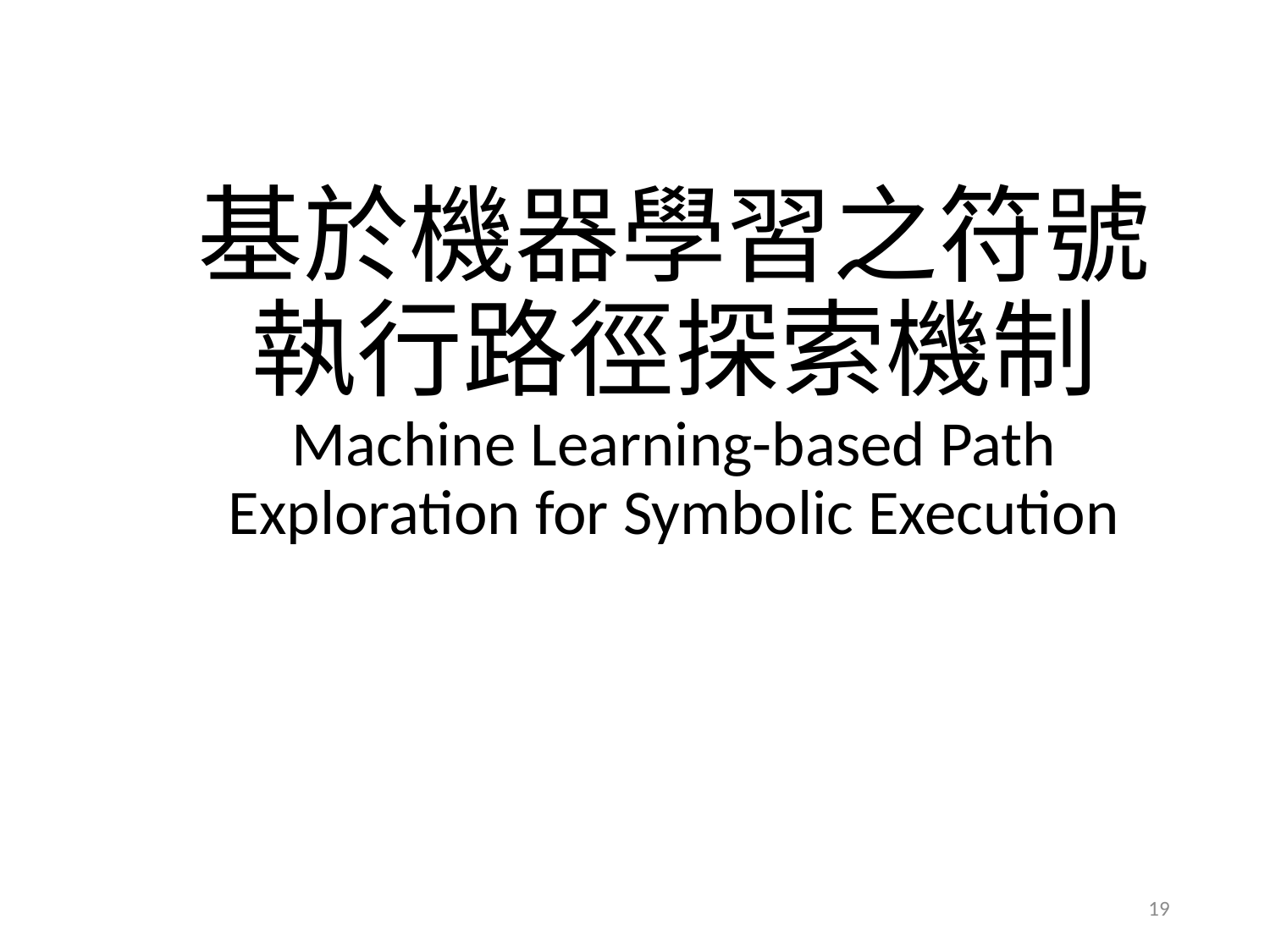

# 基於機器學習之符號執行路徑探索機制 Machine Learning-based Path Exploration for Symbolic Execution
19